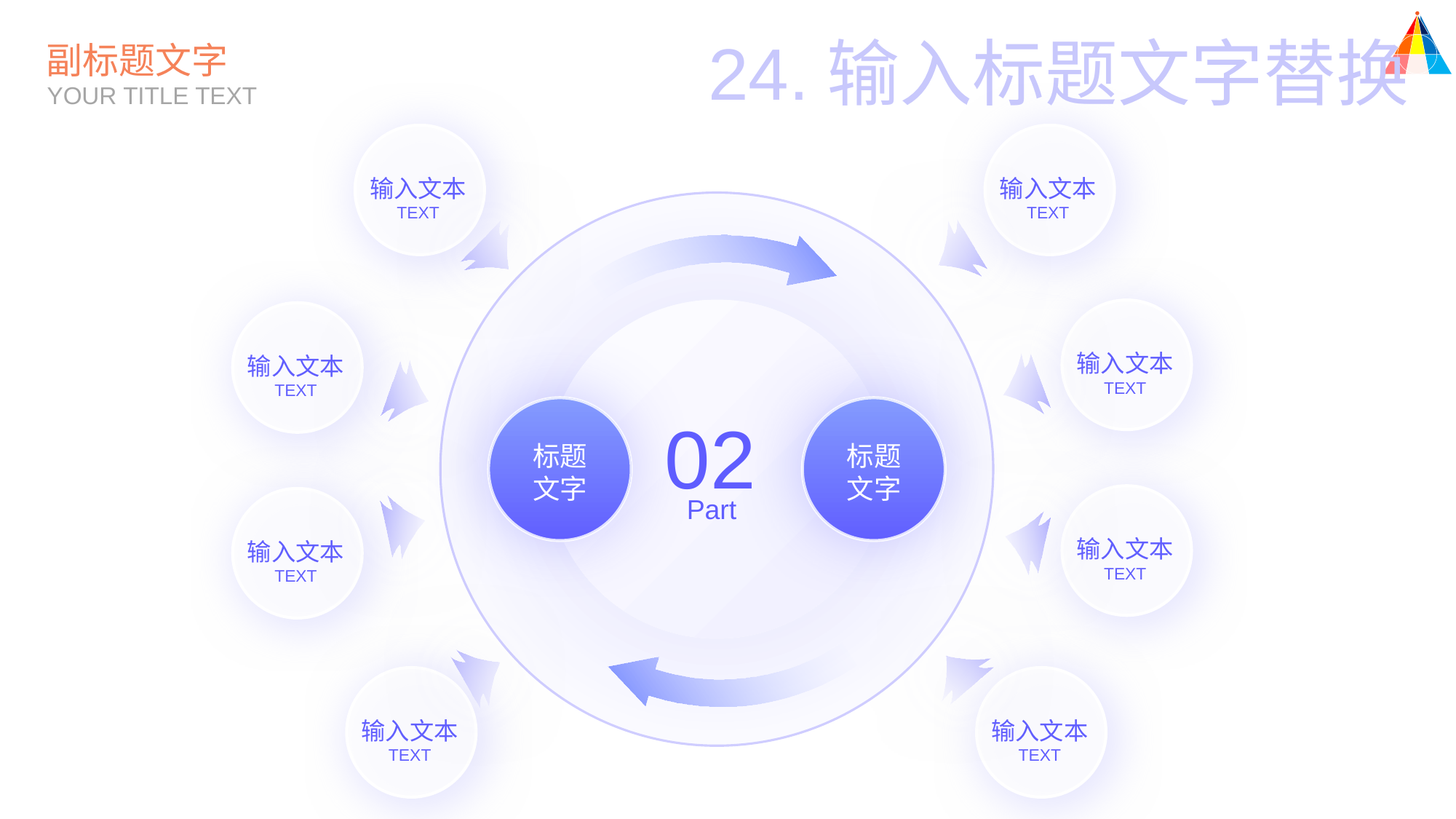

24.输入标题文字替换
副标题文字
YOUR TITLE TEXT

输入文本
TEXT

输入文本
TEXT

输入文本
TEXT

输入文本
TEXT

02
标题
文字
标题
文字

输入文本
TEXT
Part

输入文本
TEXT

输入文本
TEXT

输入文本
TEXT